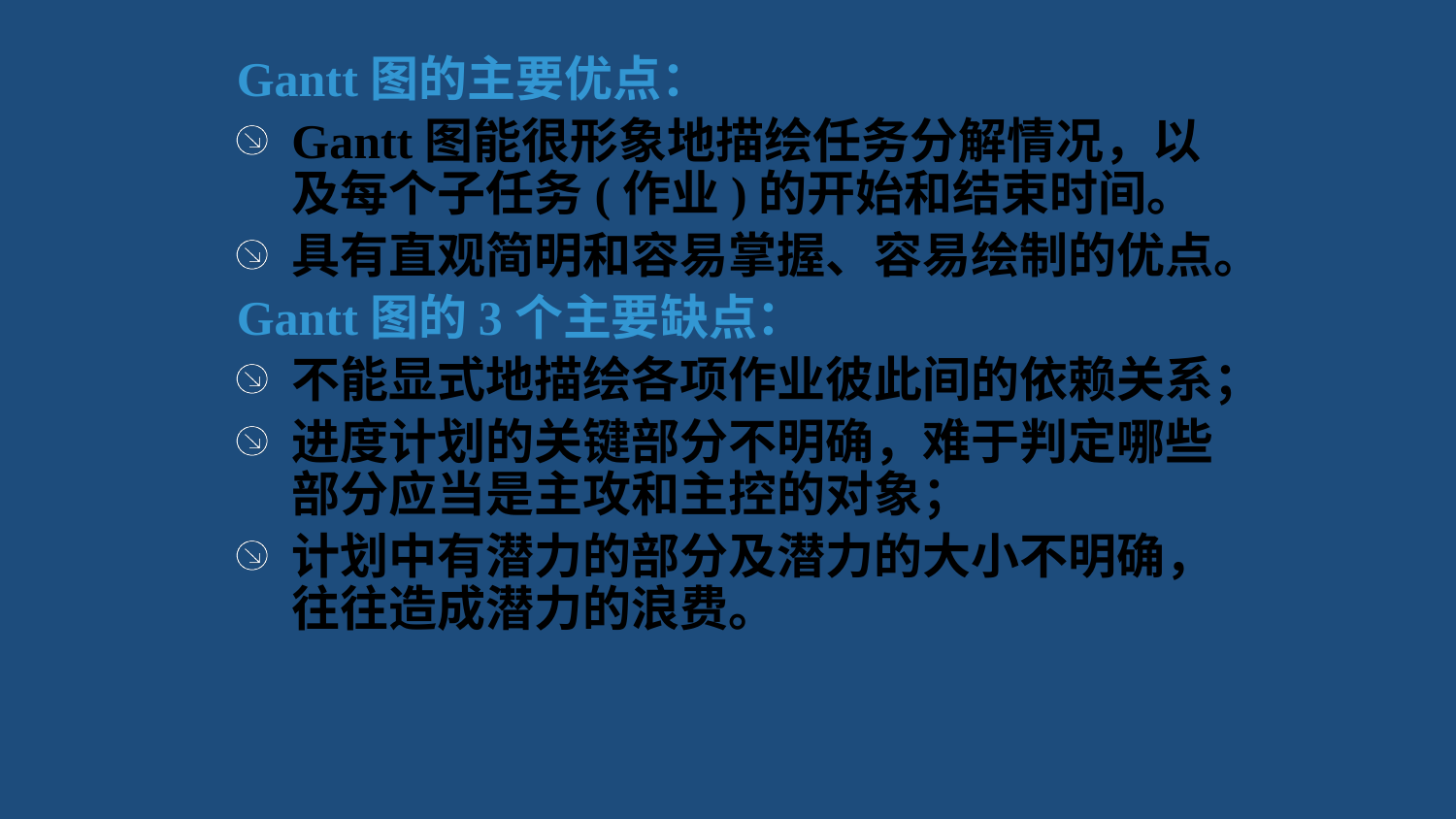

Gantt图的主要优点：
Gantt图能很形象地描绘任务分解情况，以及每个子任务(作业)的开始和结束时间。
具有直观简明和容易掌握、容易绘制的优点。
Gantt图的3个主要缺点：
不能显式地描绘各项作业彼此间的依赖关系；
进度计划的关键部分不明确，难于判定哪些部分应当是主攻和主控的对象；
计划中有潜力的部分及潜力的大小不明确，往往造成潜力的浪费。